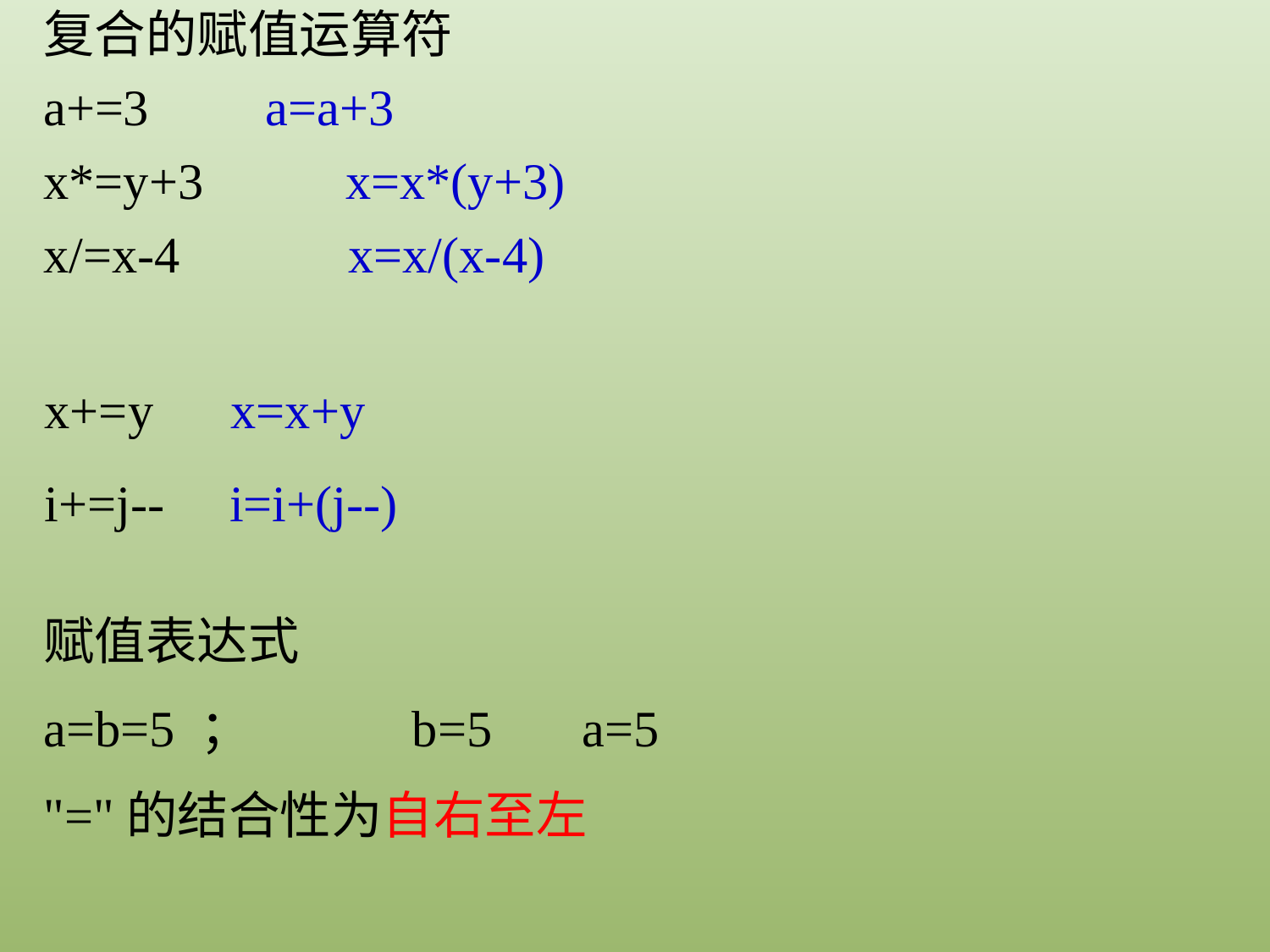

复合的赋值运算符
a+=3         a=a+3
x*=y+3           x=x*(y+3)
x/=x-4             x=x/(x-4)
x+=y      x=x+y
i+=j--     i=i+(j--)
赋值表达式
a=b=5 ；             b=5       a=5
"="的结合性为自右至左
59